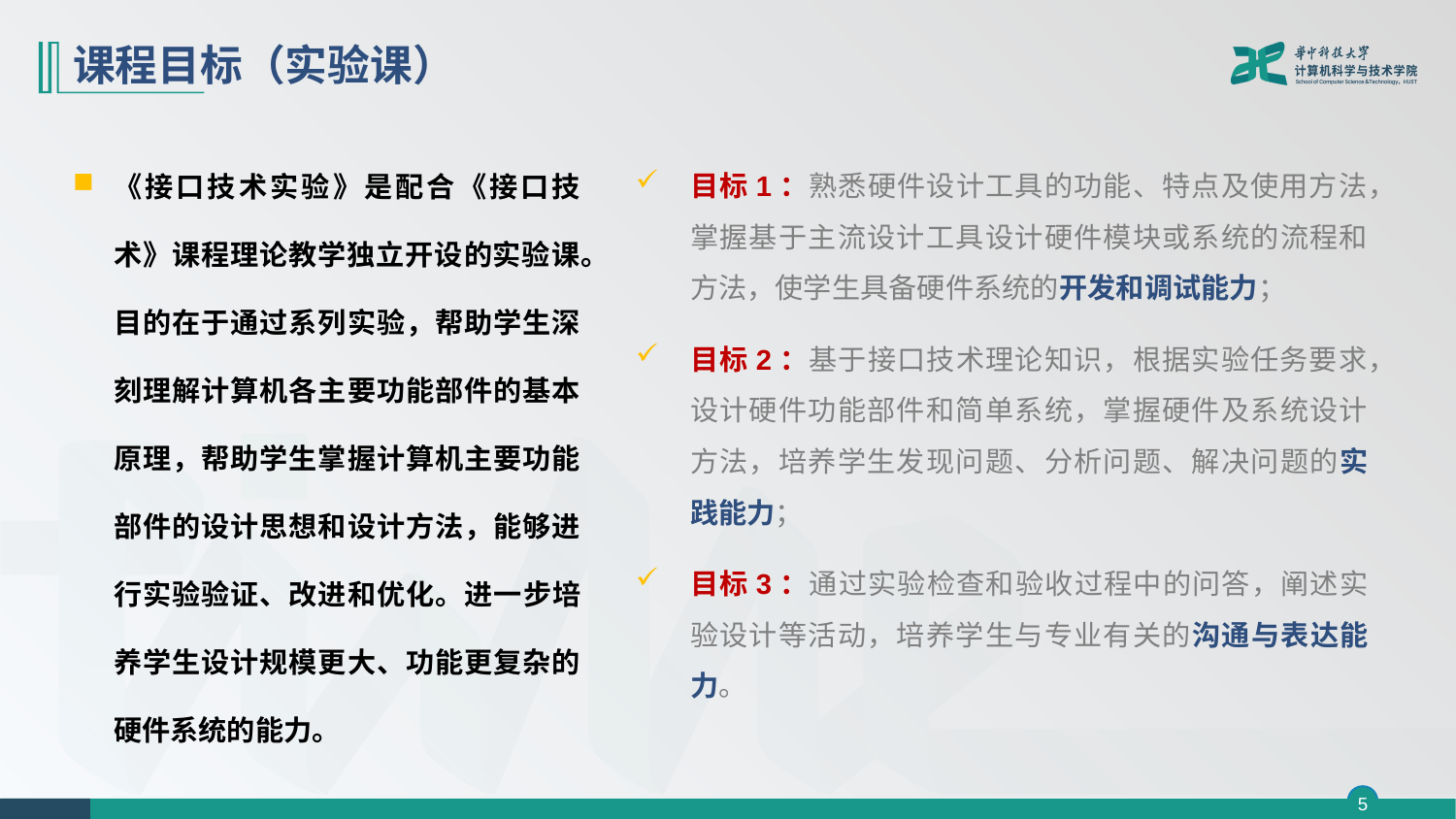

# 课程目标（实验课）
《接口技术实验》是配合《接口技术》课程理论教学独立开设的实验课。目的在于通过系列实验，帮助学生深刻理解计算机各主要功能部件的基本原理，帮助学生掌握计算机主要功能部件的设计思想和设计方法，能够进行实验验证、改进和优化。进一步培养学生设计规模更大、功能更复杂的硬件系统的能力。

目标1：熟悉硬件设计工具的功能、特点及使用方法，掌握基于主流设计工具设计硬件模块或系统的流程和方法，使学生具备硬件系统的开发和调试能力；
目标2：基于接口技术理论知识，根据实验任务要求，设计硬件功能部件和简单系统，掌握硬件及系统设计方法，培养学生发现问题、分析问题、解决问题的实践能力；
目标3：通过实验检查和验收过程中的问答，阐述实验设计等活动，培养学生与专业有关的沟通与表达能力。